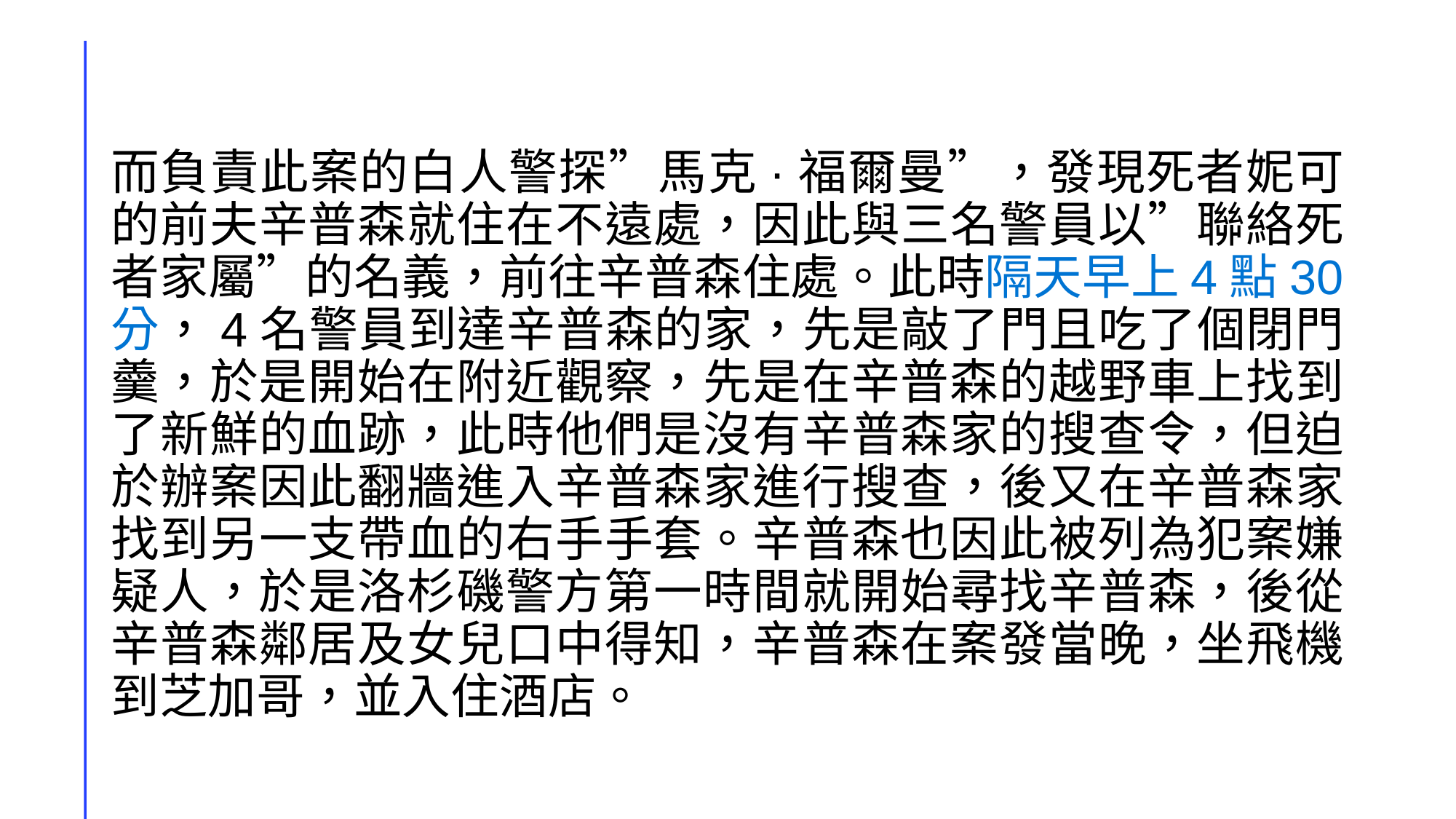

而負責此案的白人警探”馬克·福爾曼”，發現死者妮可的前夫辛普森就住在不遠處，因此與三名警員以”聯絡死者家屬”的名義，前往辛普森住處。此時隔天早上4點30分，4名警員到達辛普森的家，先是敲了門且吃了個閉門羹，於是開始在附近觀察，先是在辛普森的越野車上找到了新鮮的血跡，此時他們是沒有辛普森家的搜查令，但迫於辦案因此翻牆進入辛普森家進行搜查，後又在辛普森家找到另一支帶血的右手手套。辛普森也因此被列為犯案嫌疑人，於是洛杉磯警方第一時間就開始尋找辛普森，後從辛普森鄰居及女兒口中得知，辛普森在案發當晚，坐飛機到芝加哥，並入住酒店。